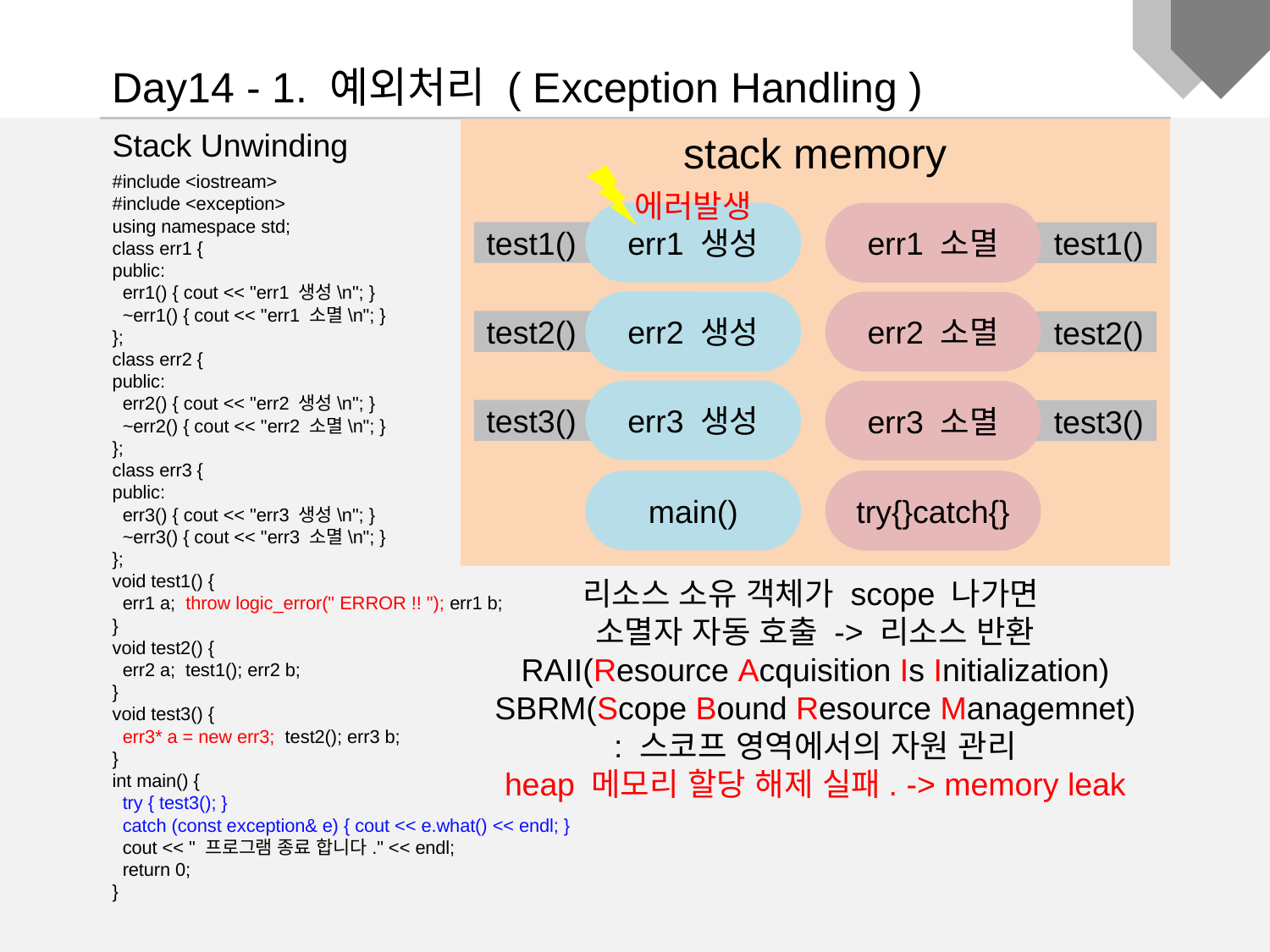

Day14 - 1. 예외처리 ( Exception Handling )
Stack Unwinding
stack memory

#include <iostream>
#include <exception>
using namespace std;
class err1 {
public:
  err1() { cout << "err1 생성\n"; }
  ~err1() { cout << "err1 소멸\n"; }
};
class err2 {
public:
  err2() { cout << "err2 생성\n"; }
  ~err2() { cout << "err2 소멸\n"; }
};
class err3 {
public:
  err3() { cout << "err3 생성\n"; }
  ~err3() { cout << "err3 소멸\n"; }
};
void test1() {
  err1 a;  throw logic_error(" ERROR !! "); err1 b;
}
void test2() {
  err2 a;  test1(); err2 b;
}
void test3() {
  err3* a = new err3;  test2(); err3 b;
}
int main() {
  try { test3(); }
  catch (const exception& e) { cout << e.what() << endl; }
  cout << " 프로그램 종료 합니다." << endl;
  return 0;
}

에러발생
err1 생성
err1 소멸
test1()
test1()
err2 생성
err2 소멸
test2()
test2()
err3 생성
err3 소멸
test3()
test3()
main()
try{}catch{}
리소스 소유 객체가 scope 나가면
소멸자 자동 호출 -> 리소스 반환
RAII(Resource Acquisition Is Initialization)
SBRM(Scope Bound Resource Managemnet)
: 스코프 영역에서의 자원 관리
heap 메모리 할당 해제 실패. -> memory leak